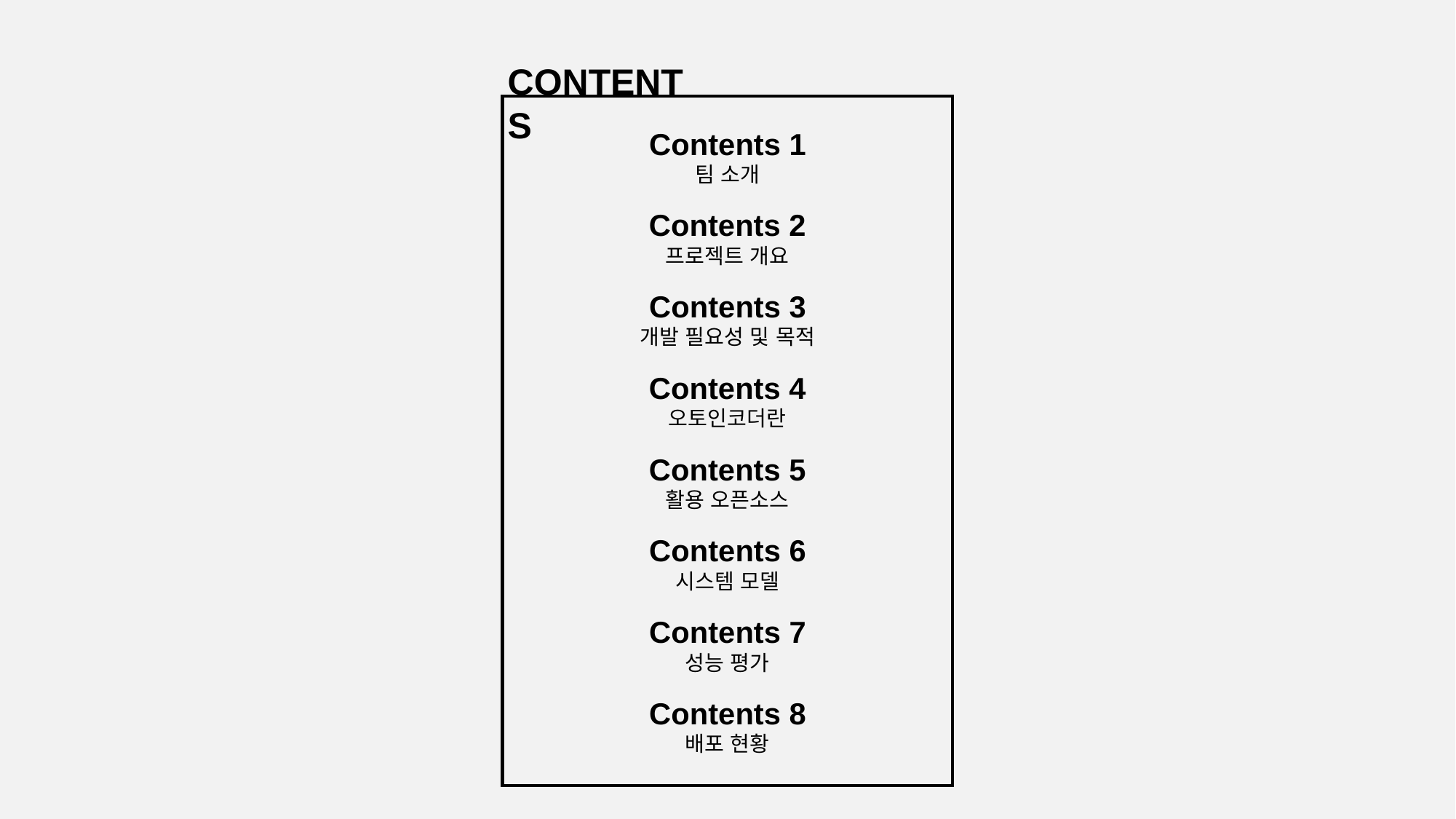

CONTENTS

Contents 1
팀 소개
Contents 2
프로젝트 개요
Contents 3
개발 필요성 및 목적
Contents 4
오토인코더란
Contents 5
활용 오픈소스
Contents 6
시스템 모델
Contents 7
성능 평가
Contents 8
배포 현황